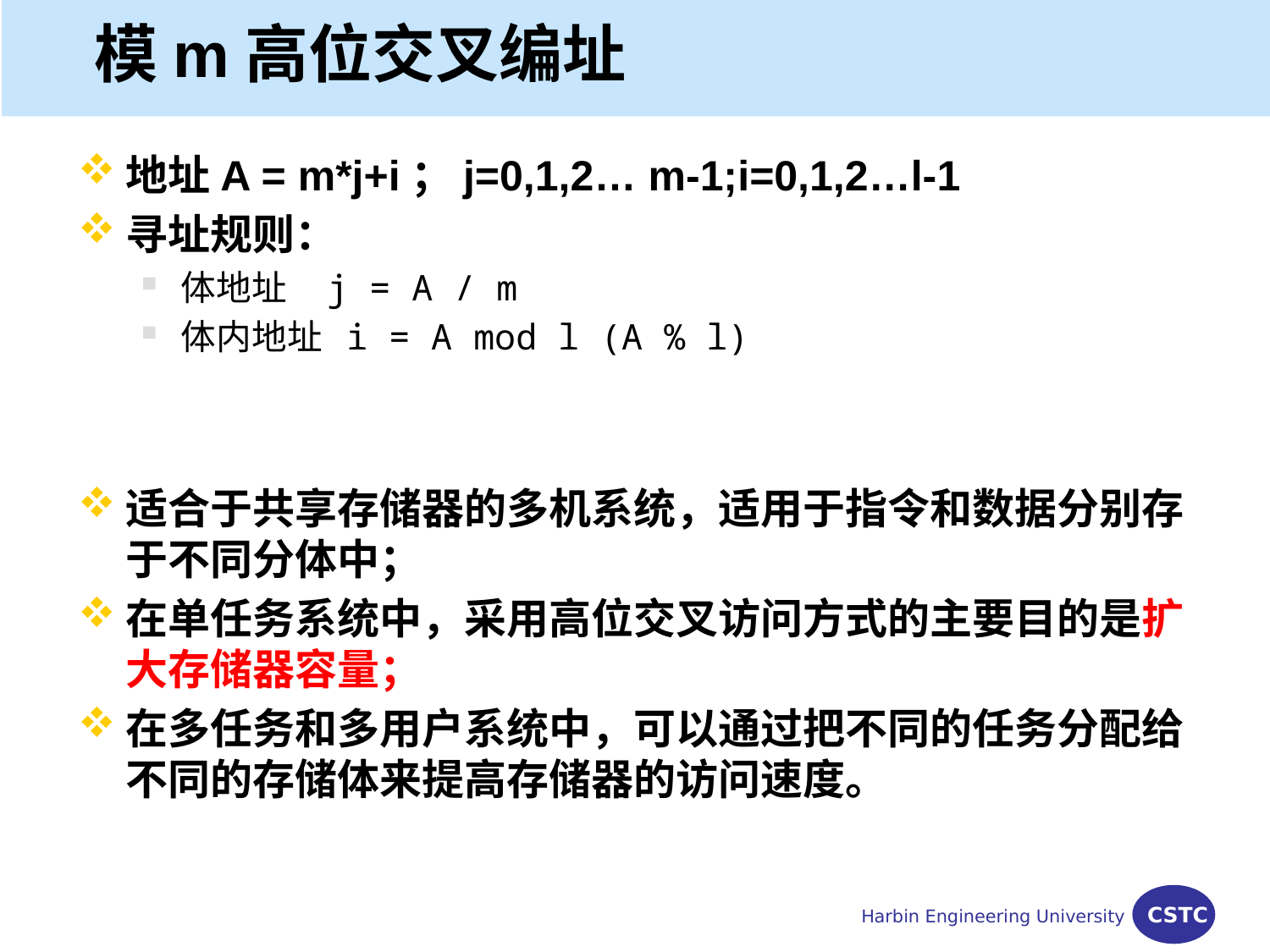

# 模m高位交叉编址
地址A = m*j+i；j=0,1,2… m-1;i=0,1,2…l-1
寻址规则：
体地址    j = A / m
体内地址  i = A mod l (A % l)

适合于共享存储器的多机系统，适用于指令和数据分别存于不同分体中；
在单任务系统中，采用高位交叉访问方式的主要目的是扩大存储器容量；
在多任务和多用户系统中，可以通过把不同的任务分配给不同的存储体来提高存储器的访问速度。
Harbin Engineering University